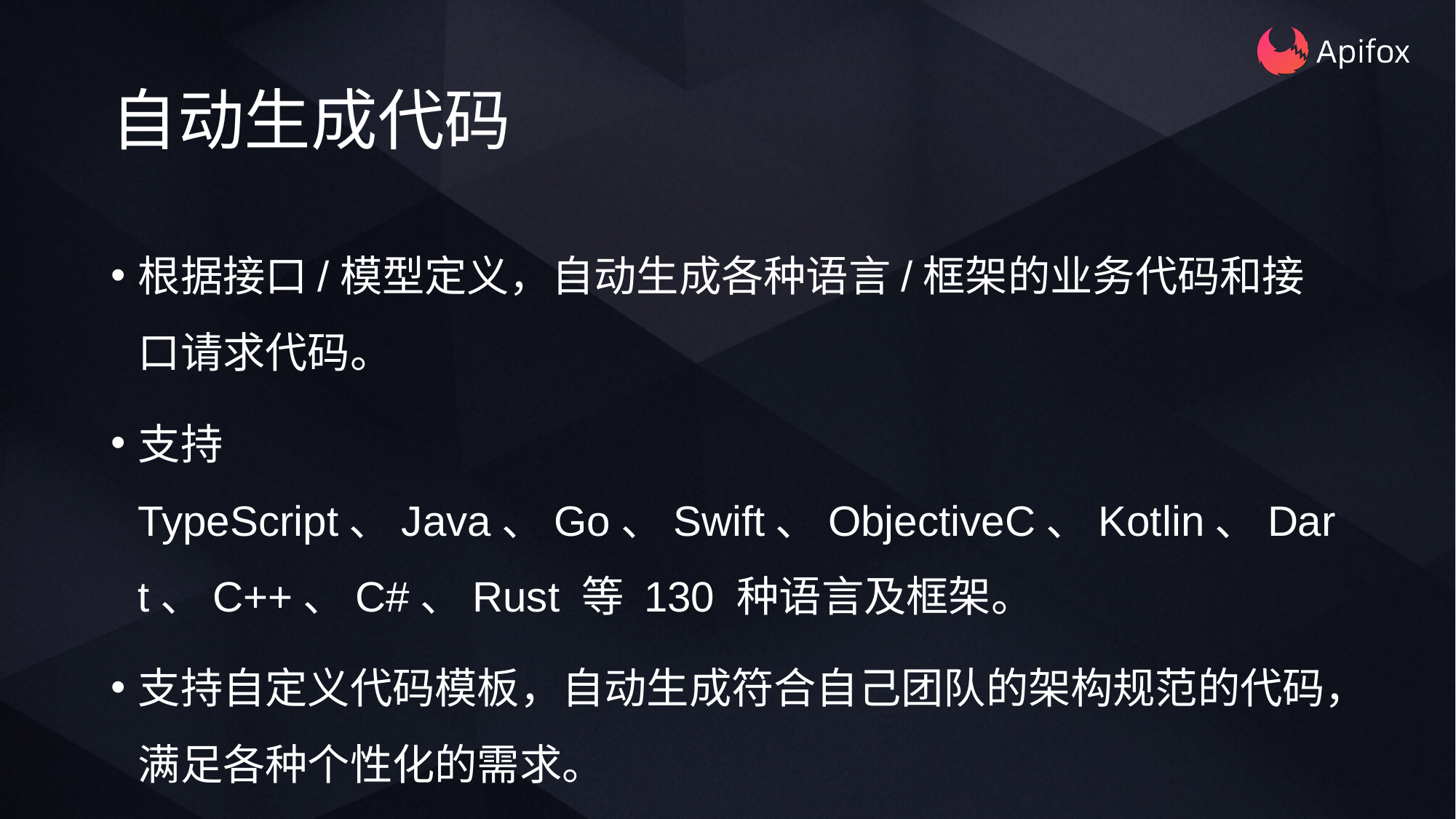

# 自动生成代码
根据接口/模型定义，自动生成各种语言/框架的业务代码和接口请求代码。
支持 TypeScript、Java、Go、Swift、ObjectiveC、Kotlin、Dart、C++、C#、Rust 等 130 种语言及框架。
支持自定义代码模板，自动生成符合自己团队的架构规范的代码，满足各种个性化的需求。